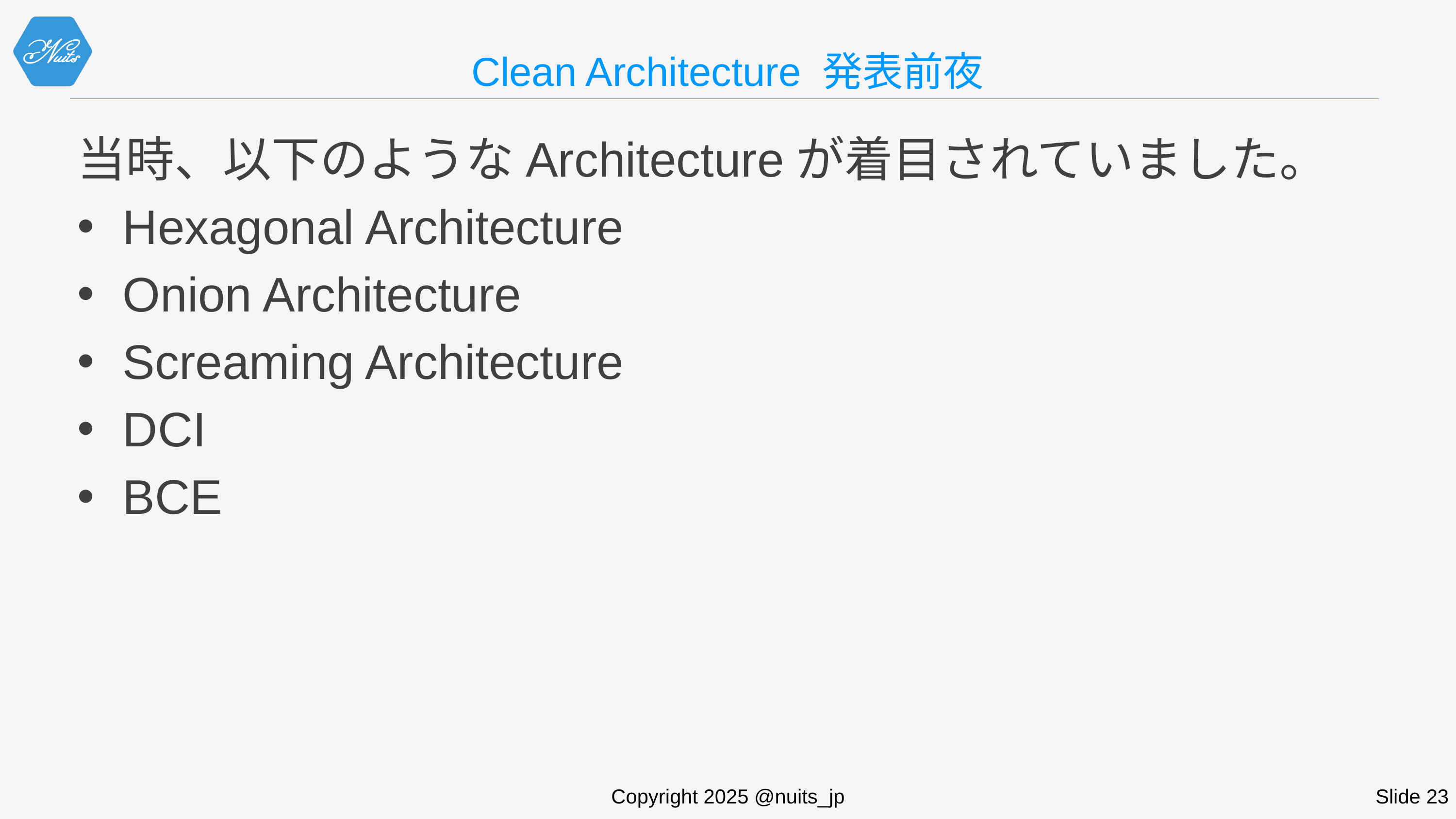

# Clean Architecture 発表前夜
当時、以下のようなArchitectureが着目されていました。
Hexagonal Architecture
Onion Architecture
Screaming Architecture
DCI
BCE